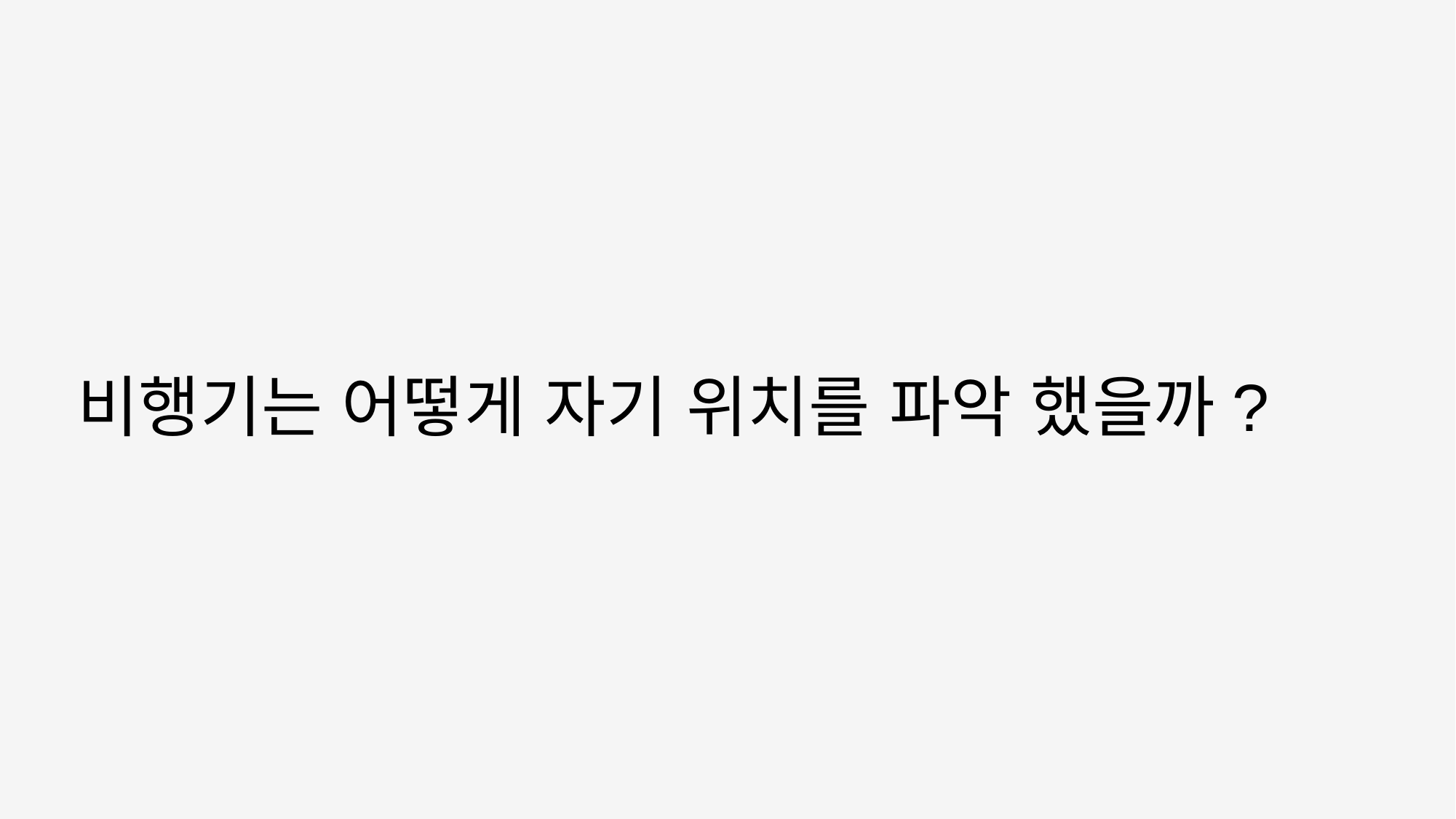

# 비행기는 어떻게 자기 위치를 파악 했을까?